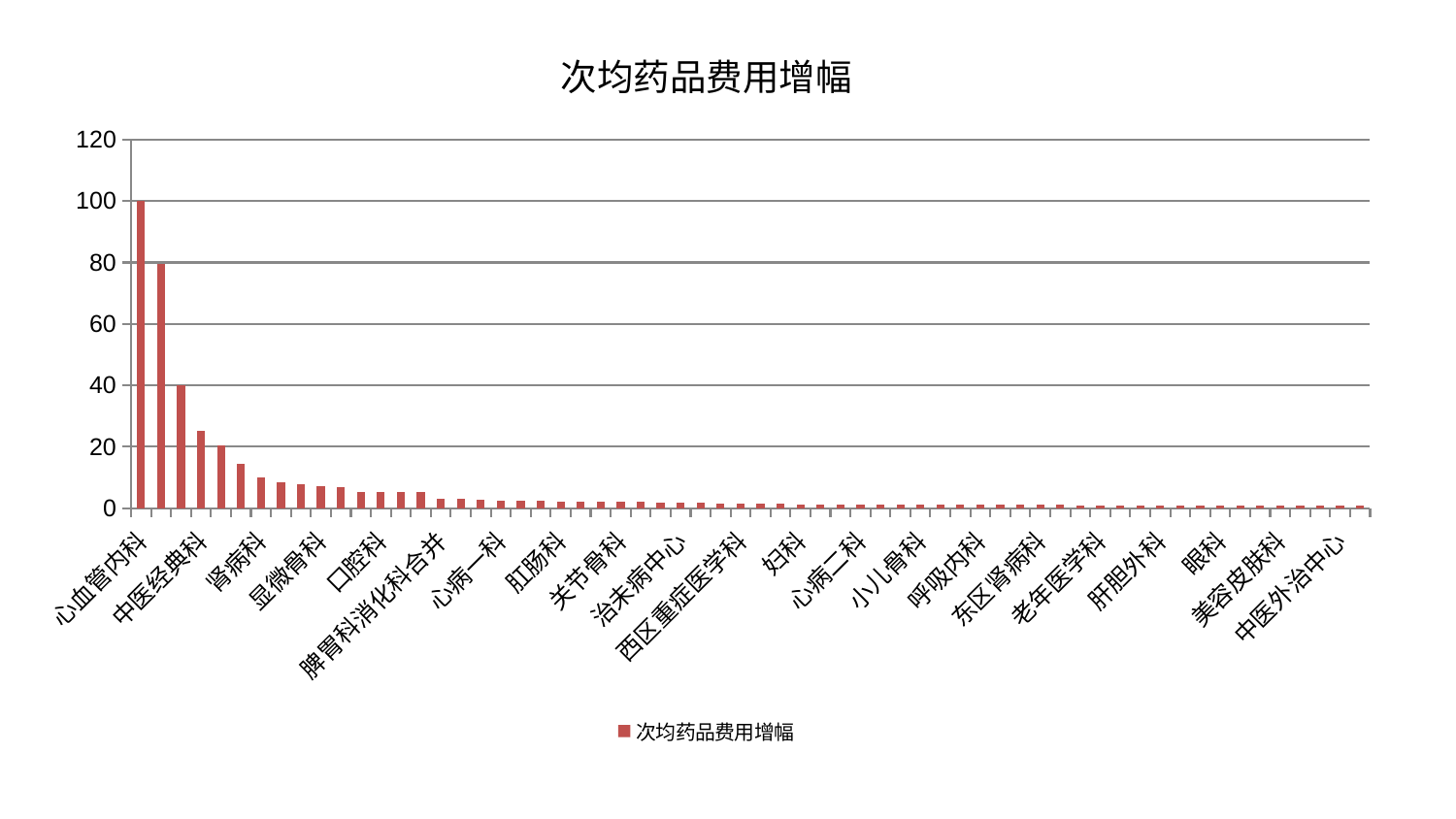

### Chart: 次均药品费用增幅

| Category | 次均药品费用增幅 |
|---|---|
| 心血管内科 | 100.0 |
| 产科 | 79.60761399597558 |
| 康复科 | 40.02298018707969 |
| 中医经典科 | 25.054165299126637 |
| 重症医学科 | 20.602606314614196 |
| 耳鼻喉科 | 14.410019967965678 |
| 肾病科 | 10.066112504752638 |
| 胸外科 | 8.476801380820818 |
| 妇二科 | 7.750758690825098 |
| 显微骨科 | 7.0615724088001 |
| 儿科 | 6.866345629618397 |
| 脑病一科 | 5.358008564318161 |
| 口腔科 | 5.271576311521773 |
| 肝病科 | 5.214939295389749 |
| 小儿推拿科 | 5.1802336645547555 |
| 脾胃科消化科合并 | 3.1963855356284734 |
| 微创骨科 | 3.022962327431698 |
| 脊柱骨科 | 2.632328819339301 |
| 心病一科 | 2.533396680270698 |
| 肾脏内科 | 2.417105478810422 |
| 东区重症医学科 | 2.4137369348985716 |
| 肛肠科 | 2.268794553216863 |
| 脑病二科 | 2.2587849866794483 |
| 皮肤科 | 2.18727864207827 |
| 关节骨科 | 2.066241706822708 |
| 心病四科 | 2.060611889982672 |
| 男科 | 1.9380040802326195 |
| 治未病中心 | 1.826186501876407 |
| 消化内科 | 1.7126959383826654 |
| 脑病三科 | 1.649648040286895 |
| 西区重症医学科 | 1.6235338523196636 |
| 神经外科 | 1.3756281755863364 |
| 针灸科 | 1.3691230976388091 |
| 妇科 | 1.3446018645676572 |
| 肿瘤内科 | 1.286979221444023 |
| 泌尿外科 | 1.250288456229633 |
| 心病二科 | 1.2498183430150152 |
| 心病三科 | 1.2370299515796697 |
| 周围血管科 | 1.2323113264701273 |
| 小儿骨科 | 1.2004171708197748 |
| 脾胃病科 | 1.1605316726827755 |
| 医院 | 1.1290536798118254 |
| 呼吸内科 | 1.1164848963828957 |
| 风湿病科 | 1.091807155653221 |
| 普通外科 | 1.0682981293335956 |
| 东区肾病科 | 1.057912002978853 |
| 妇科妇二科合并 | 1.0473857241683868 |
| 创伤骨科 | 1.0124351900631383 |
| 老年医学科 | 1.007376849837243 |
| 综合内科 | 1.006483294289708 |
| 身心医学科 | 0.9915345751219098 |
| 肝胆外科 | 0.9665561728004496 |
| 血液科 | 0.9652637400013799 |
| 内分泌科 | 0.9573143189249943 |
| 眼科 | 0.9271304425626041 |
| 神经内科 | 0.919653181084125 |
| 骨科 | 0.9139587942401036 |
| 美容皮肤科 | 0.9041643848903125 |
| 推拿科 | 0.8850303026205307 |
| 乳腺甲状腺外科 | 0.875885389183484 |
| 中医外治中心 | 0.8689625454461264 |
| 运动损伤骨科 | 0.8616021940975508 |
172